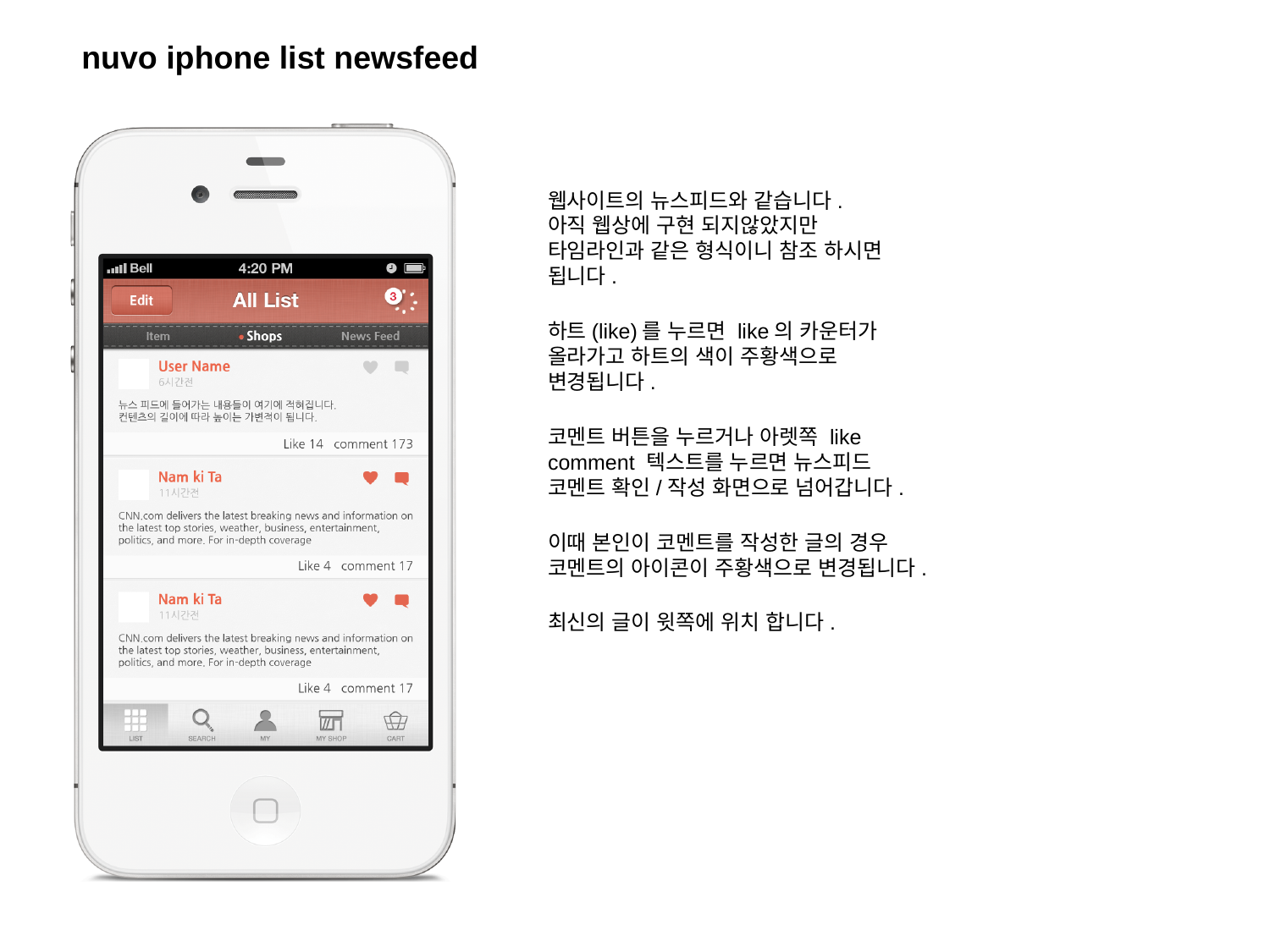

# nuvo iphone list newsfeed

웹사이트의 뉴스피드와 같습니다.
아직 웹상에 구현 되지않았지만
타임라인과 같은 형식이니 참조 하시면 됩니다.

하트(like)를 누르면 like의 카운터가 올라가고 하트의 색이 주황색으로 변경됩니다.

코멘트 버튼을 누르거나 아렛쪽 like comment 텍스트를 누르면 뉴스피드 코멘트 확인/작성 화면으로 넘어갑니다.

이때 본인이 코멘트를 작성한 글의 경우
코멘트의 아이콘이 주황색으로 변경됩니다.

최신의 글이 윗쪽에 위치 합니다.